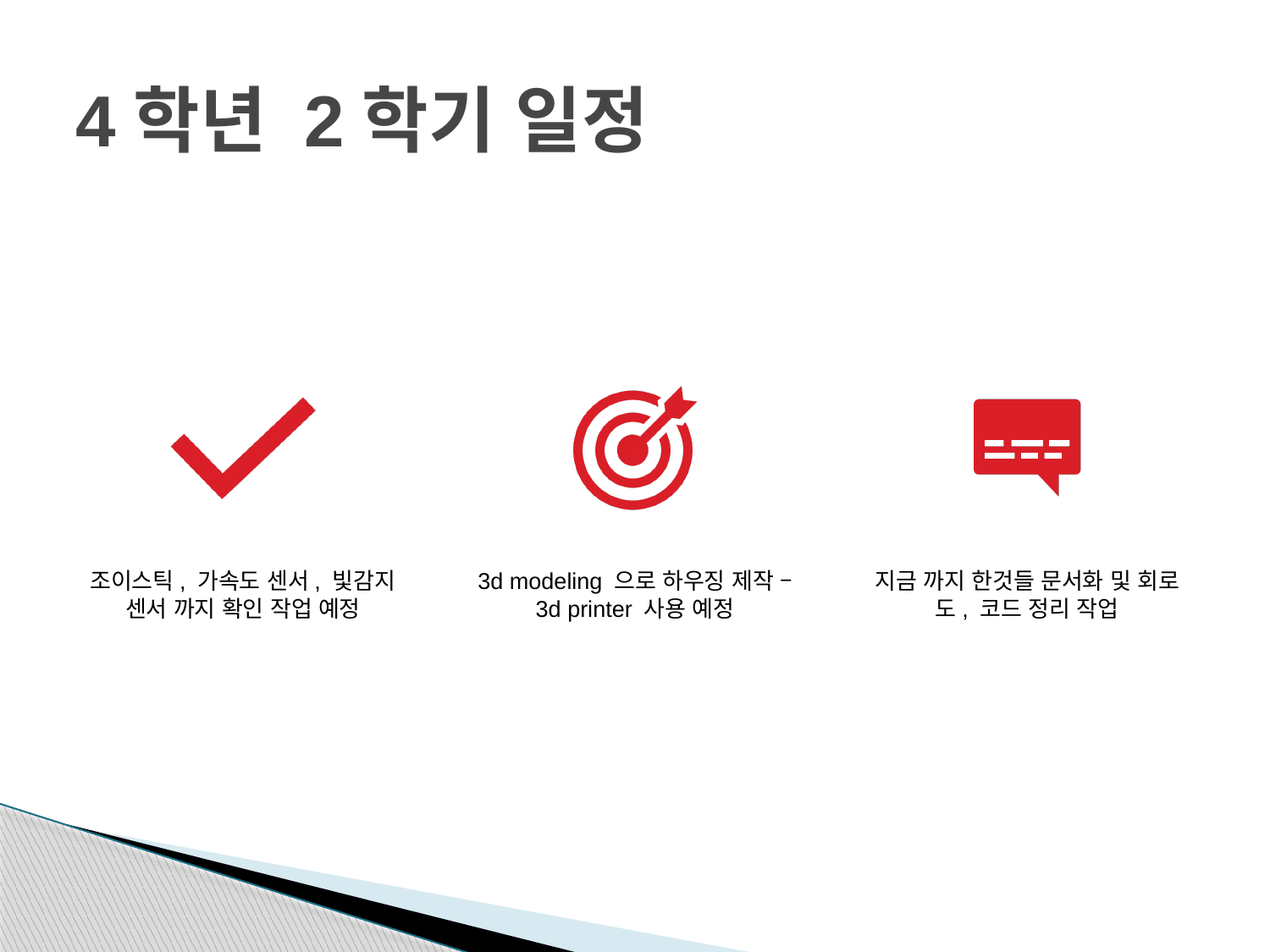

4학년 2학기 일정
조이스틱, 가속도 센서, 빛감지 센서 까지 확인 작업 예정
3d modeling 으로 하우징 제작 – 3d printer 사용 예정
지금 까지 한것들 문서화 및 회로도, 코드 정리 작업